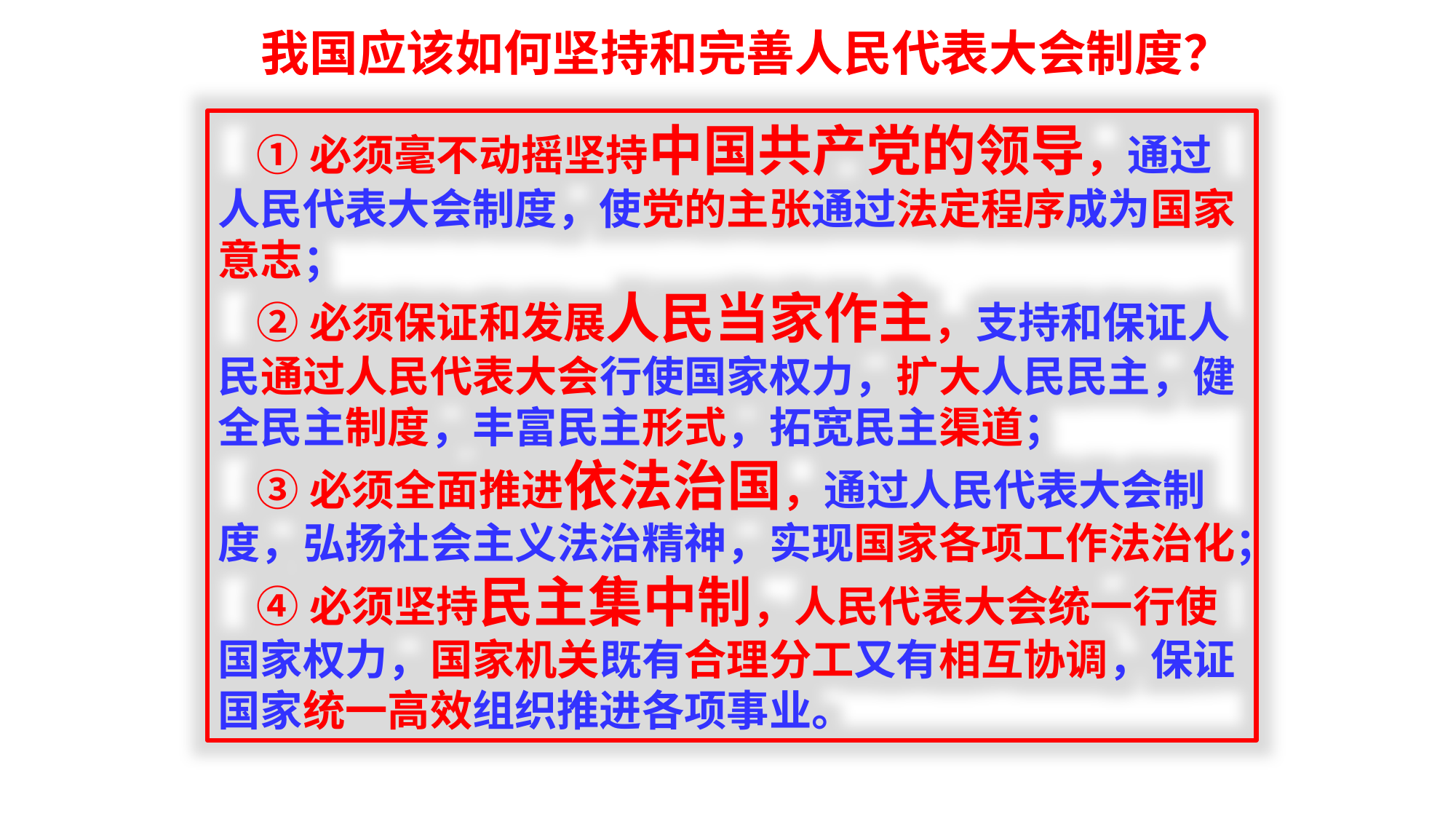

我国应该如何坚持和完善人民代表大会制度？
    ①必须毫不动摇坚持中国共产党的领导，通过人民代表大会制度，使党的主张通过法定程序成为国家意志；
    ②必须保证和发展人民当家作主，支持和保证人民通过人民代表大会行使国家权力，扩大人民民主，健全民主制度，丰富民主形式，拓宽民主渠道；
    ③必须全面推进依法治国，通过人民代表大会制度，弘扬社会主义法治精神，实现国家各项工作法治化；
    ④必须坚持民主集中制，人民代表大会统一行使国家权力，国家机关既有合理分工又有相互协调，保证国家统一高效组织推进各项事业。